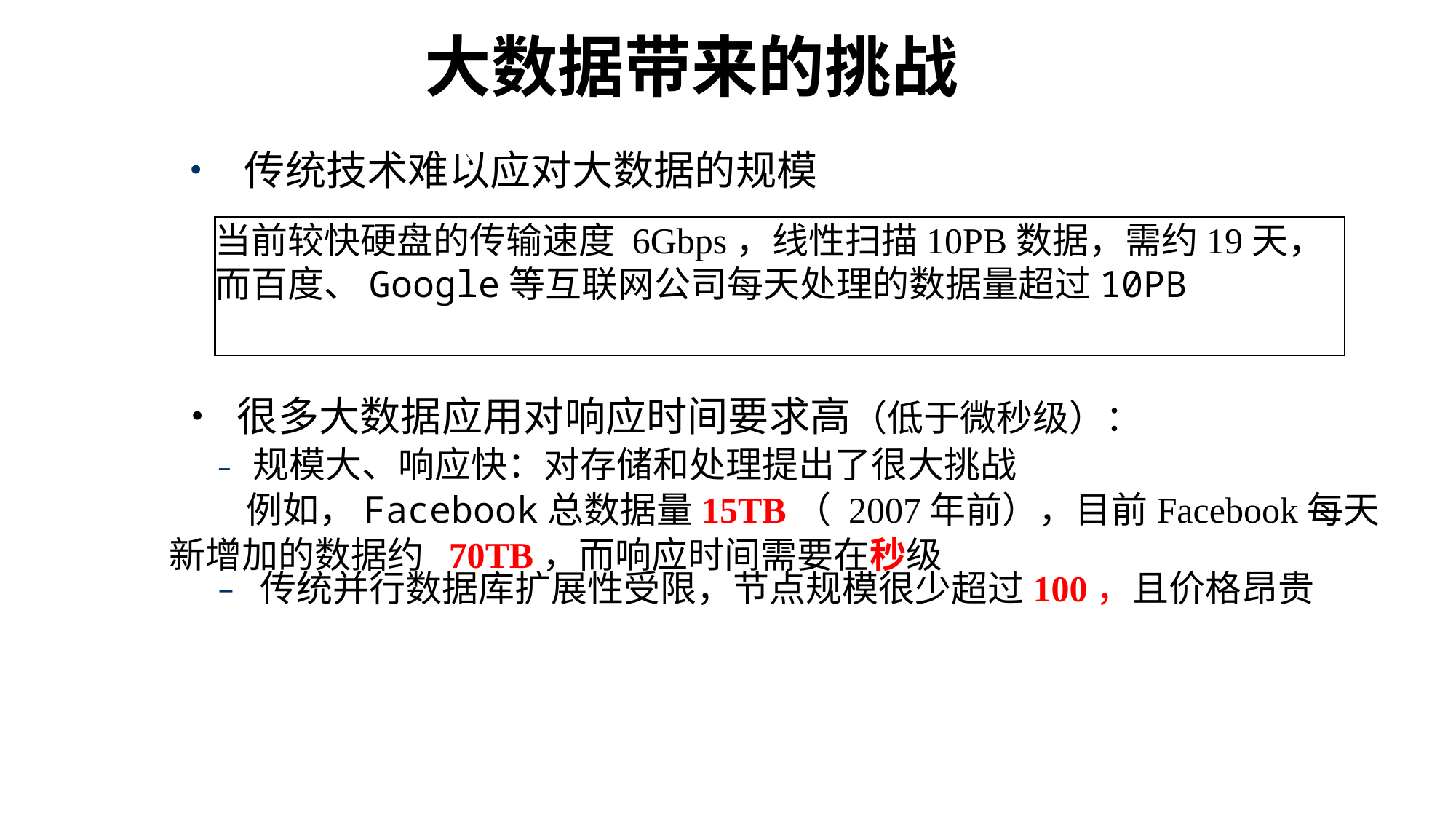

大数据带来的挑战（1）
•  传统技术难以应对大数据的规模

当前较快硬盘的传输速度 6Gbps，线性扫描10PB数据，需约19天，而百度、Google等互联网公司每天处理的数据量超过10PB
 • 很多大数据应用对响应时间要求高（低于微秒级）：
		–  规模大、响应快：对存储和处理提出了很大挑战
			例如，Facebook总数据量15TB（ 2007年前），目前Facebook每天新增加的数据约  70TB，而响应时间需要在秒级
		–  传统并行数据库扩展性受限，节点规模很少超过100，且价格昂贵